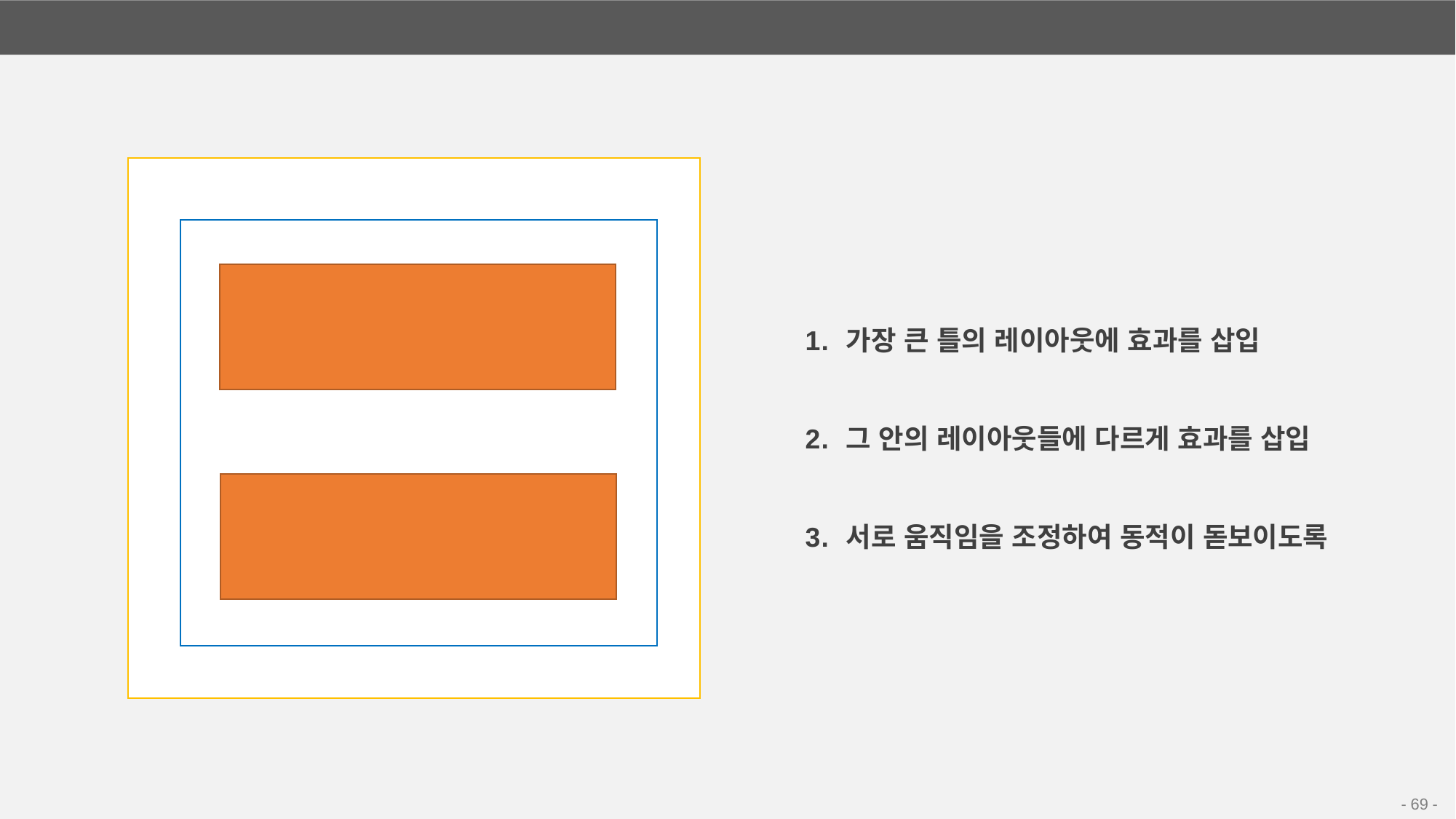

03. 동적인 문구 만들기

가장 큰 틀의 레이아웃에 효과를 삽입

그 안의 레이아웃들에 다르게 효과를 삽입

서로 움직임을 조정하여 동적이 돋보이도록
- 69 -